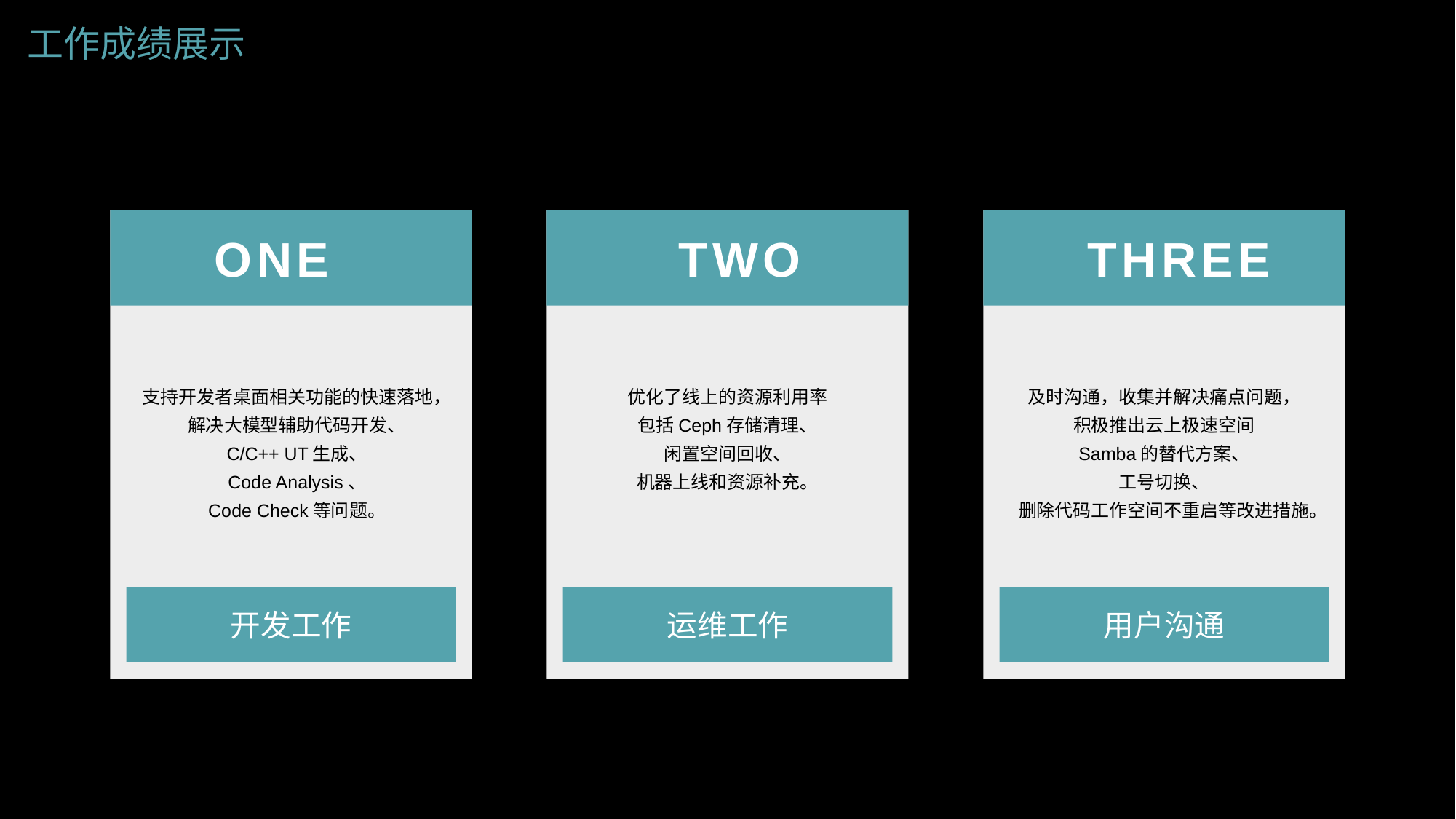

工作成绩展示

THREE
ONE
TWO
支持开发者桌面相关功能的快速落地，
解决大模型辅助代码开发、
C/C++ UT生成、
Code Analysis、
Code Check等问题。
优化了线上的资源利用率
包括Ceph存储清理、
闲置空间回收、
机器上线和资源补充。
及时沟通，收集并解决痛点问题，
积极推出云上极速空间
Samba的替代方案、
工号切换、
删除代码工作空间不重启等改进措施。

开发工作
运维工作
用户沟通